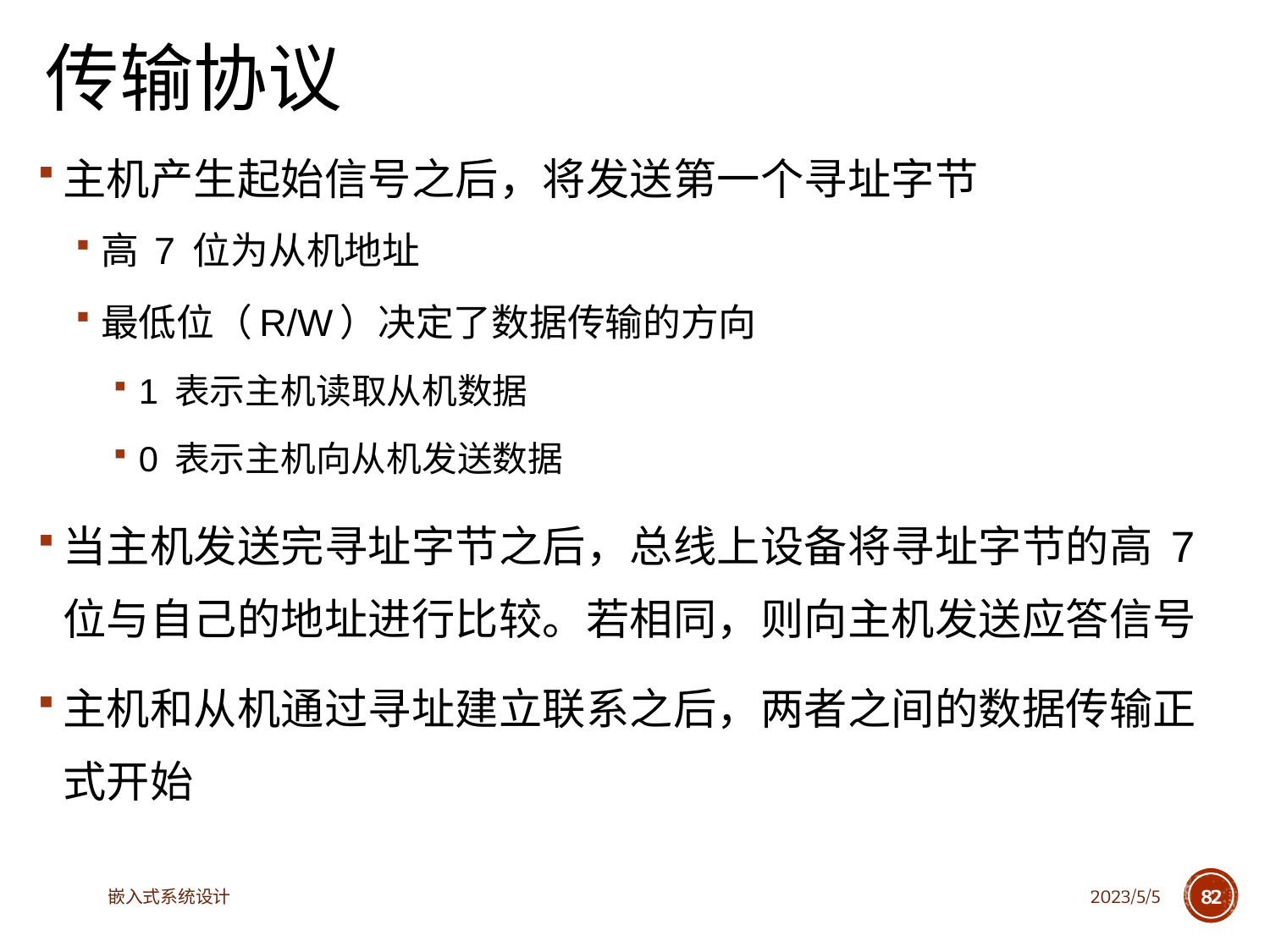

# 传输协议
主机产生起始信号之后，将发送第一个寻址字节
高 7 位为从机地址
最低位（R/W）决定了数据传输的方向
1 表示主机读取从机数据
0 表示主机向从机发送数据
当主机发送完寻址字节之后，总线上设备将寻址字节的高 7 位与自己的地址进行比较。若相同，则向主机发送应答信号
主机和从机通过寻址建立联系之后，两者之间的数据传输正式开始
嵌入式系统设计
2023/5/5
82